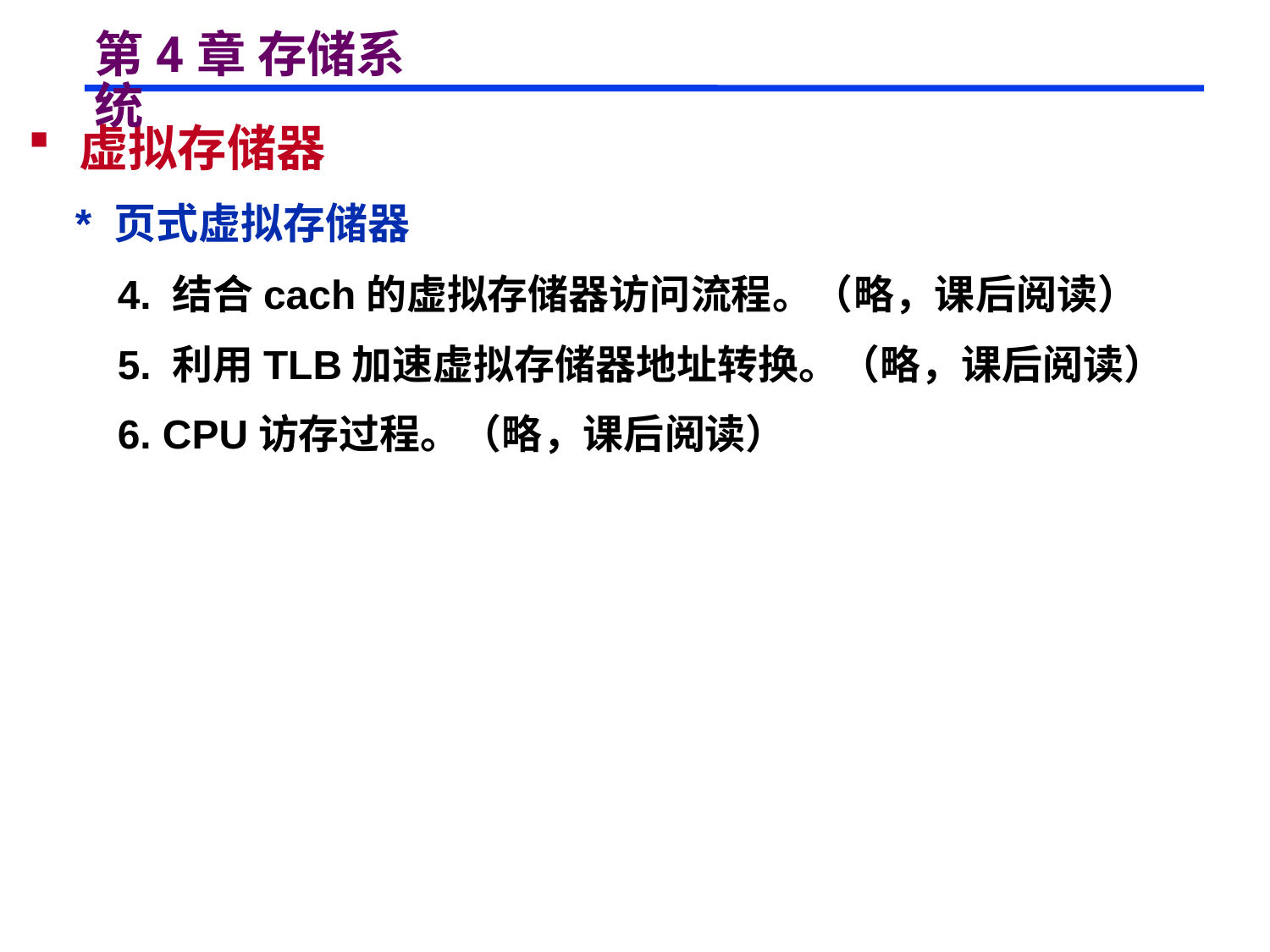

# 第4章 存储系统
 虚拟存储器
    * 页式虚拟存储器
        4. 结合cach的虚拟存储器访问流程。（略，课后阅读）
        5. 利用TLB加速虚拟存储器地址转换。（略，课后阅读）
        6. CPU访存过程。（略，课后阅读）